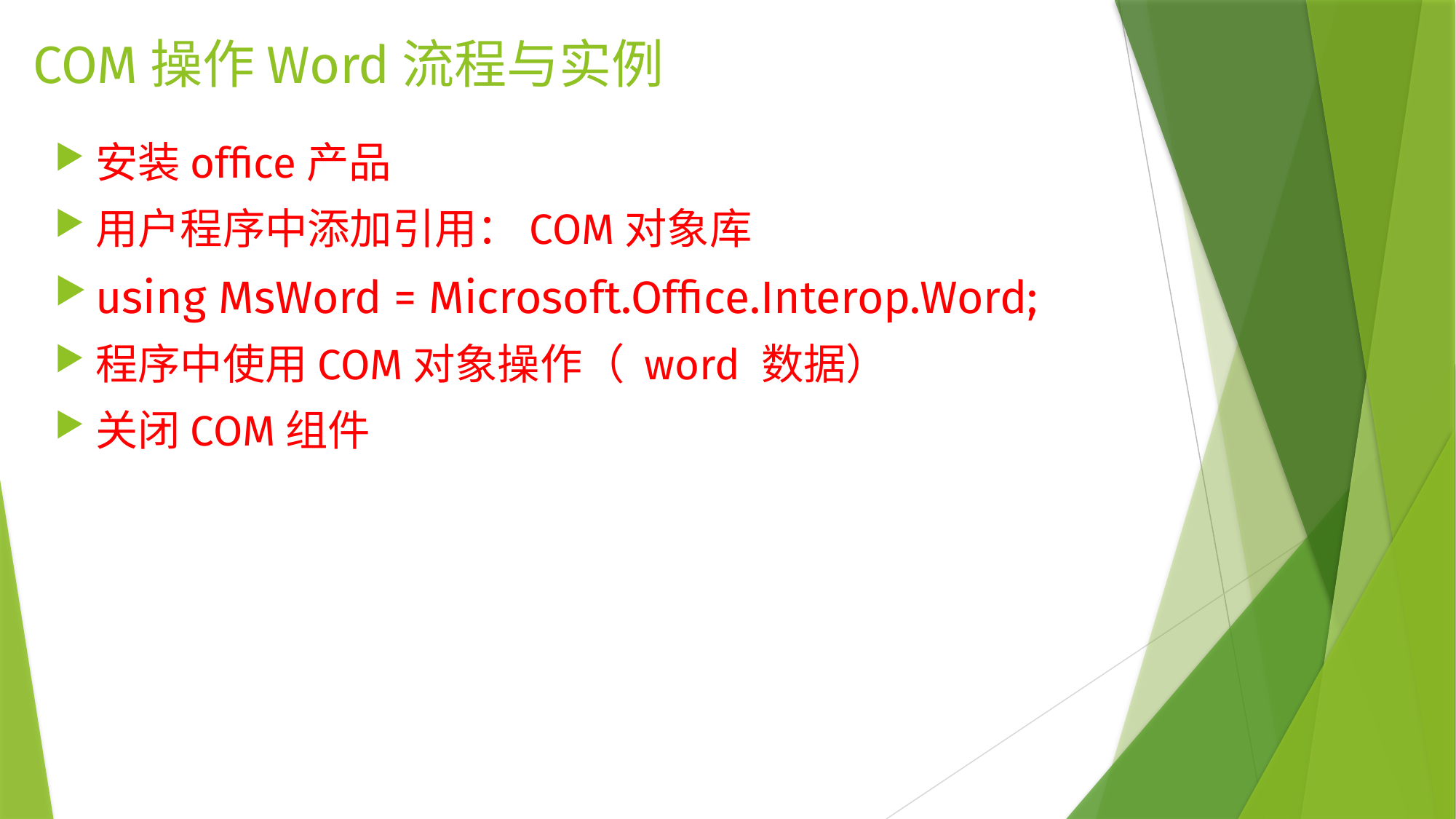

# COM操作Word流程与实例
安装office产品
用户程序中添加引用：COM对象库
using MsWord = Microsoft.Office.Interop.Word;
程序中使用COM对象操作（ word 数据）
关闭COM组件